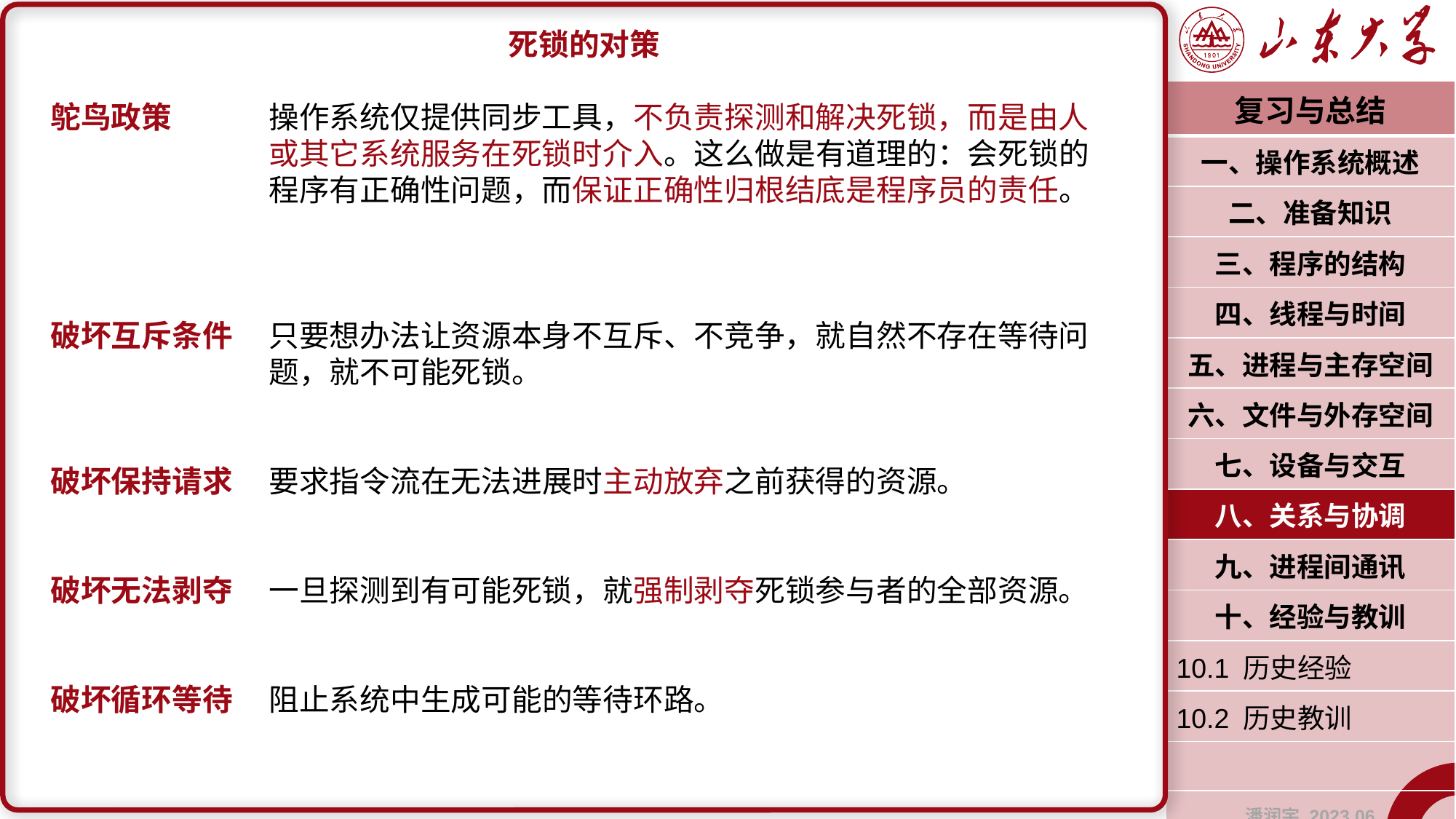

死锁的对策

鸵鸟政策	操作系统仅提供同步工具，不负责探测和解决死锁，而是由人		或其它系统服务在死锁时介入。这么做是有道理的：会死锁的		程序有正确性问题，而保证正确性归根结底是程序员的责任。

破坏互斥条件	只要想办法让资源本身不互斥、不竞争，就自然不存在等待问		题，就不可能死锁。

破坏保持请求	要求指令流在无法进展时主动放弃之前获得的资源。

破坏无法剥夺	一旦探测到有可能死锁，就强制剥夺死锁参与者的全部资源。

破坏循环等待	阻止系统中生成可能的等待环路。
| 复习与总结 |
| --- |
| 一、操作系统概述 |
| 二、准备知识 |
| 三、程序的结构 |
| 四、线程与时间 |
| 五、进程与主存空间 |
| 六、文件与外存空间 |
| 七、设备与交互 |
| 八、关系与协调 |
| 九、进程间通讯 |
| 十、经验与教训 |
| 10.1 历史经验 |
| 10.2 历史教训 |
|  |
| 潘润宇 2023.06 |